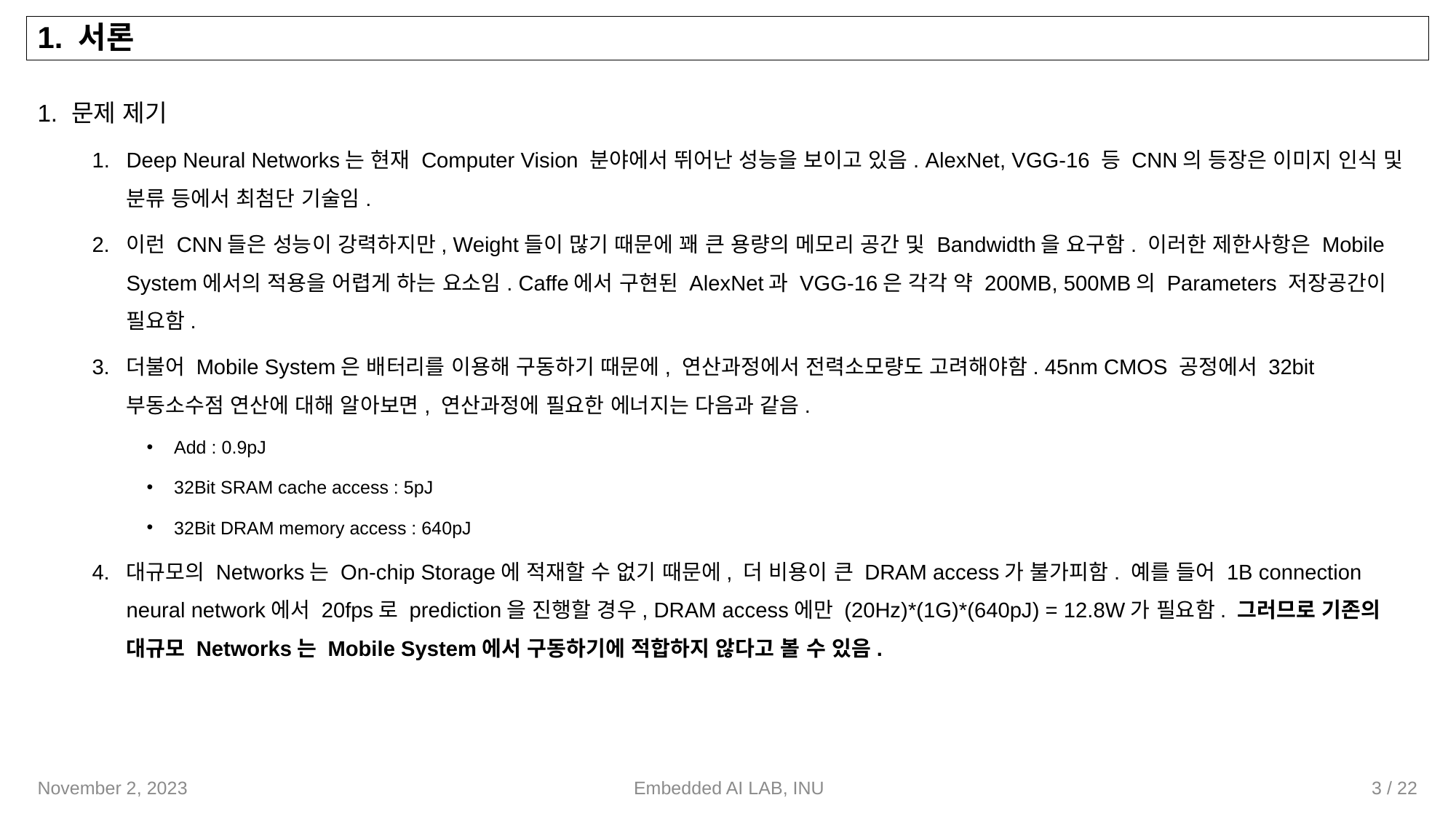

# 1. 서론
문제 제기
Deep Neural Networks는 현재 Computer Vision 분야에서 뛰어난 성능을 보이고 있음. AlexNet, VGG-16 등 CNN의 등장은 이미지 인식 및 분류 등에서 최첨단 기술임.
이런 CNN들은 성능이 강력하지만, Weight들이 많기 때문에 꽤 큰 용량의 메모리 공간 및 Bandwidth을 요구함. 이러한 제한사항은 Mobile System에서의 적용을 어렵게 하는 요소임. Caffe에서 구현된 AlexNet과 VGG-16은 각각 약 200MB, 500MB의 Parameters 저장공간이 필요함.
더불어 Mobile System은 배터리를 이용해 구동하기 때문에, 연산과정에서 전력소모량도 고려해야함. 45nm CMOS 공정에서 32bit 부동소수점 연산에 대해 알아보면, 연산과정에 필요한 에너지는 다음과 같음.
Add : 0.9pJ
32Bit SRAM cache access : 5pJ
32Bit DRAM memory access : 640pJ
대규모의 Networks는 On-chip Storage에 적재할 수 없기 때문에, 더 비용이 큰 DRAM access가 불가피함. 예를 들어 1B connection neural network에서 20fps로 prediction을 진행할 경우, DRAM access에만 (20Hz)*(1G)*(640pJ) = 12.8W가 필요함. 그러므로 기존의 대규모 Networks는 Mobile System에서 구동하기에 적합하지 않다고 볼 수 있음.
Embedded AI LAB, INU
3 / 22
November 2, 2023